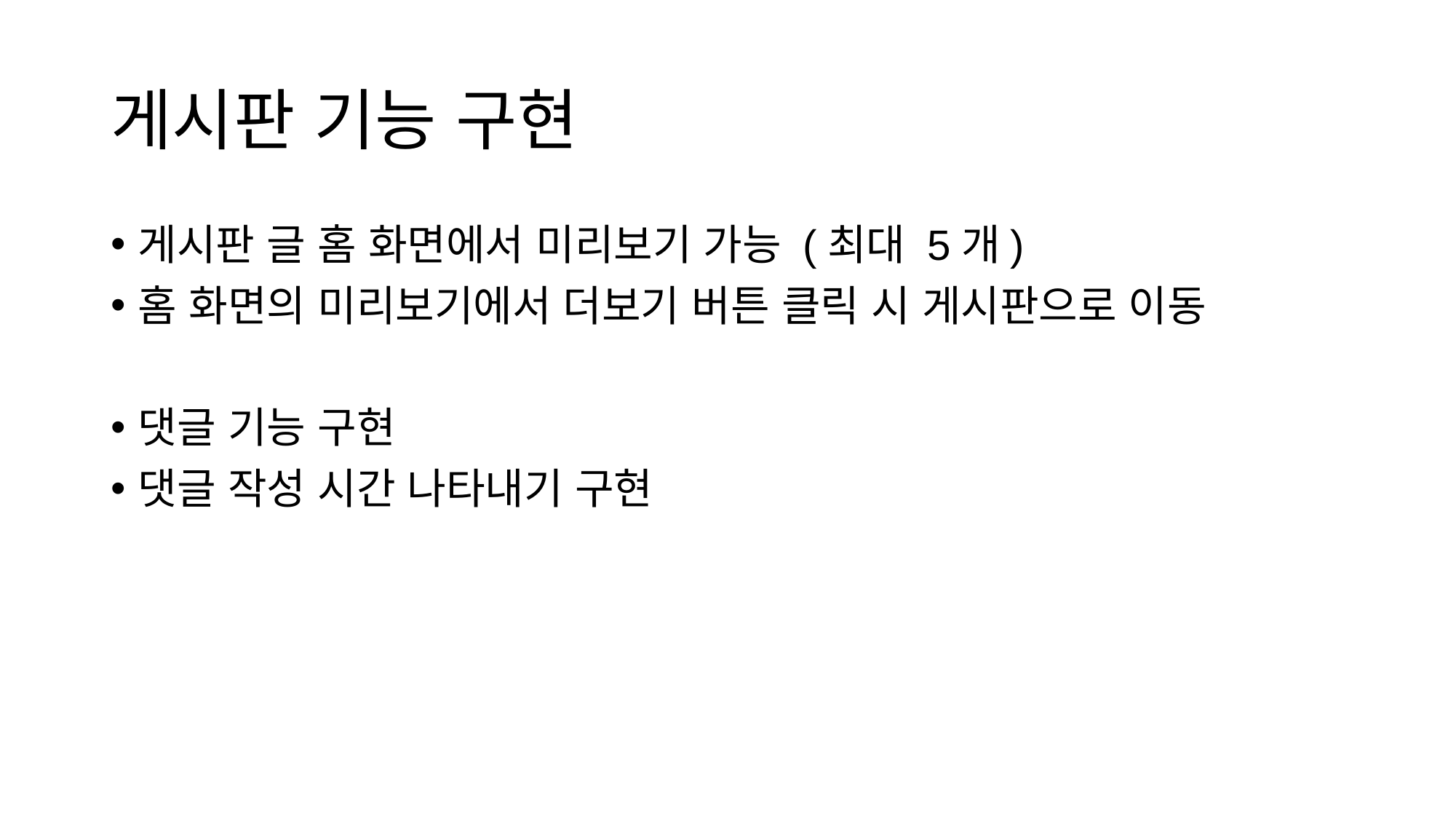

# 게시판 기능 구현
게시판 글 홈 화면에서 미리보기 가능 (최대 5개)
홈 화면의 미리보기에서 더보기 버튼 클릭 시 게시판으로 이동

댓글 기능 구현
댓글 작성 시간 나타내기 구현